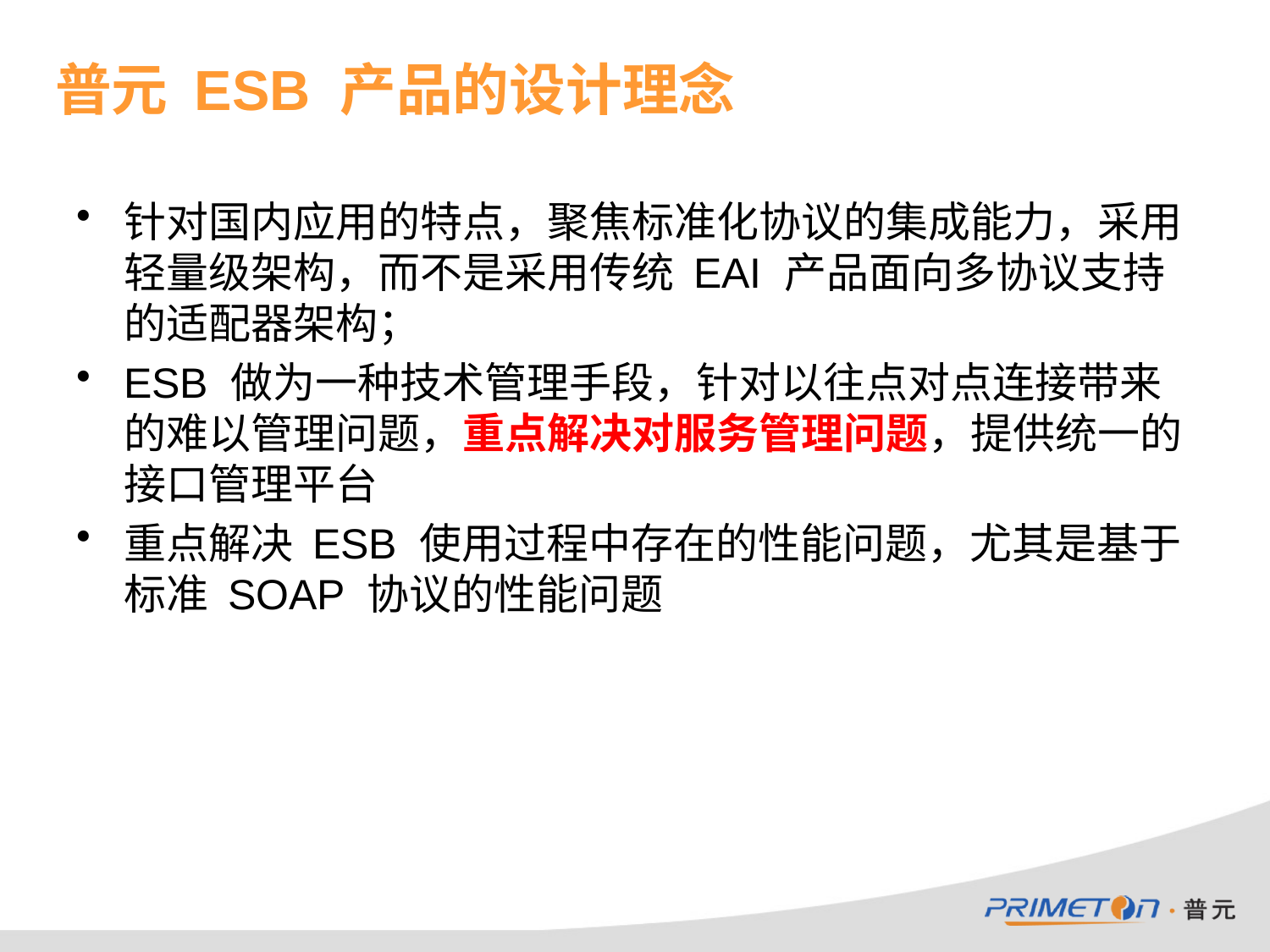

# 普元 ESB 产品的设计理念
针对国内应用的特点，聚焦标准化协议的集成能力，采用轻量级架构，而不是采用传统 EAI 产品面向多协议支持的适配器架构；
ESB 做为一种技术管理手段，针对以往点对点连接带来的难以管理问题，重点解决对服务管理问题，提供统一的接口管理平台
重点解决 ESB 使用过程中存在的性能问题，尤其是基于标准 SOAP 协议的性能问题